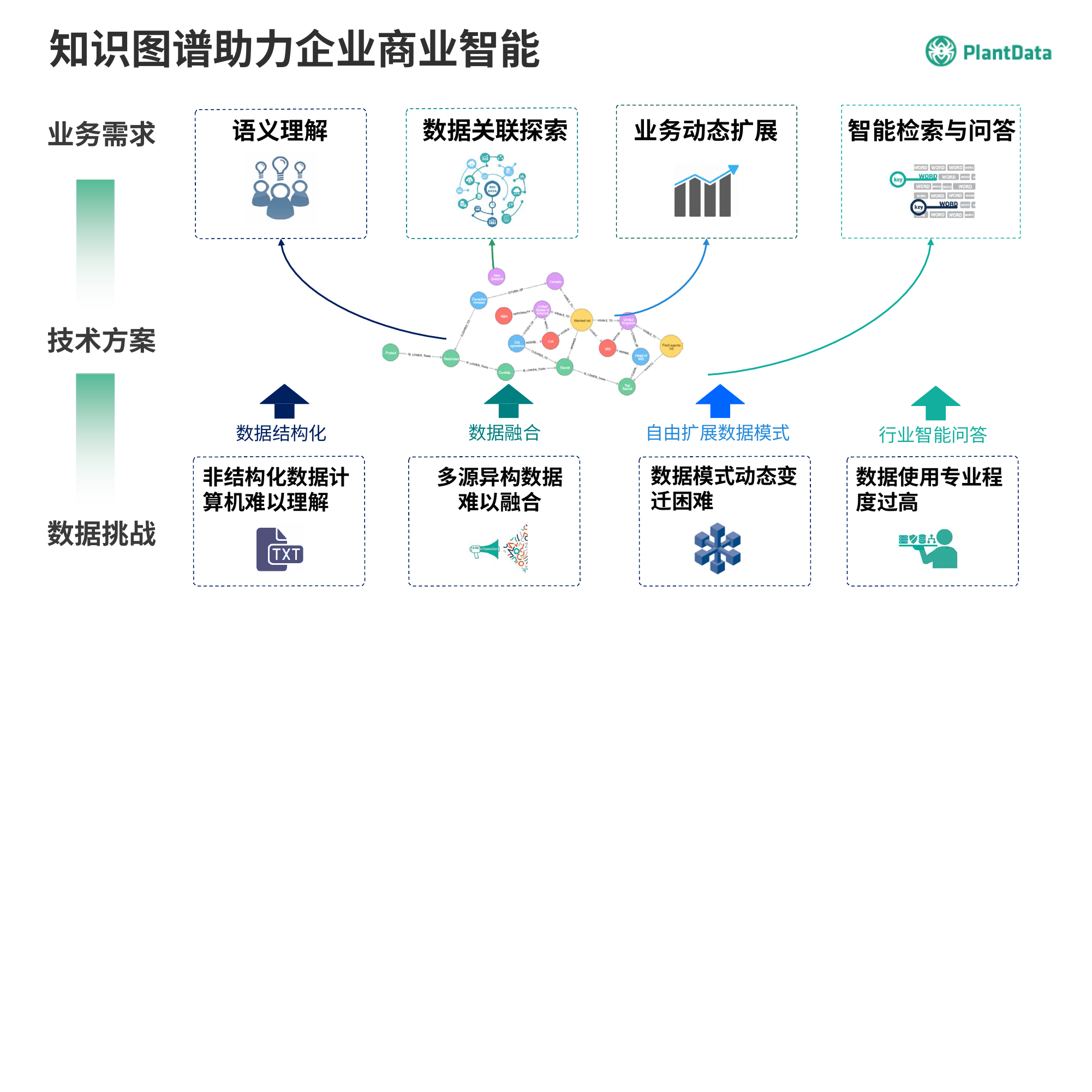

知识图谱助力企业商业智能

数据关联探索
语义理解
业务动态扩展
智能检索与问答
业务需求

技术方案

数据融合
自由扩展数据模式
数据结构化
行业智能问答

数据模式动态变 迁困难
非结构化数据计 算机难以理解
多源异构数据 难以融合
数据使用专业程 度过高
数据挑战